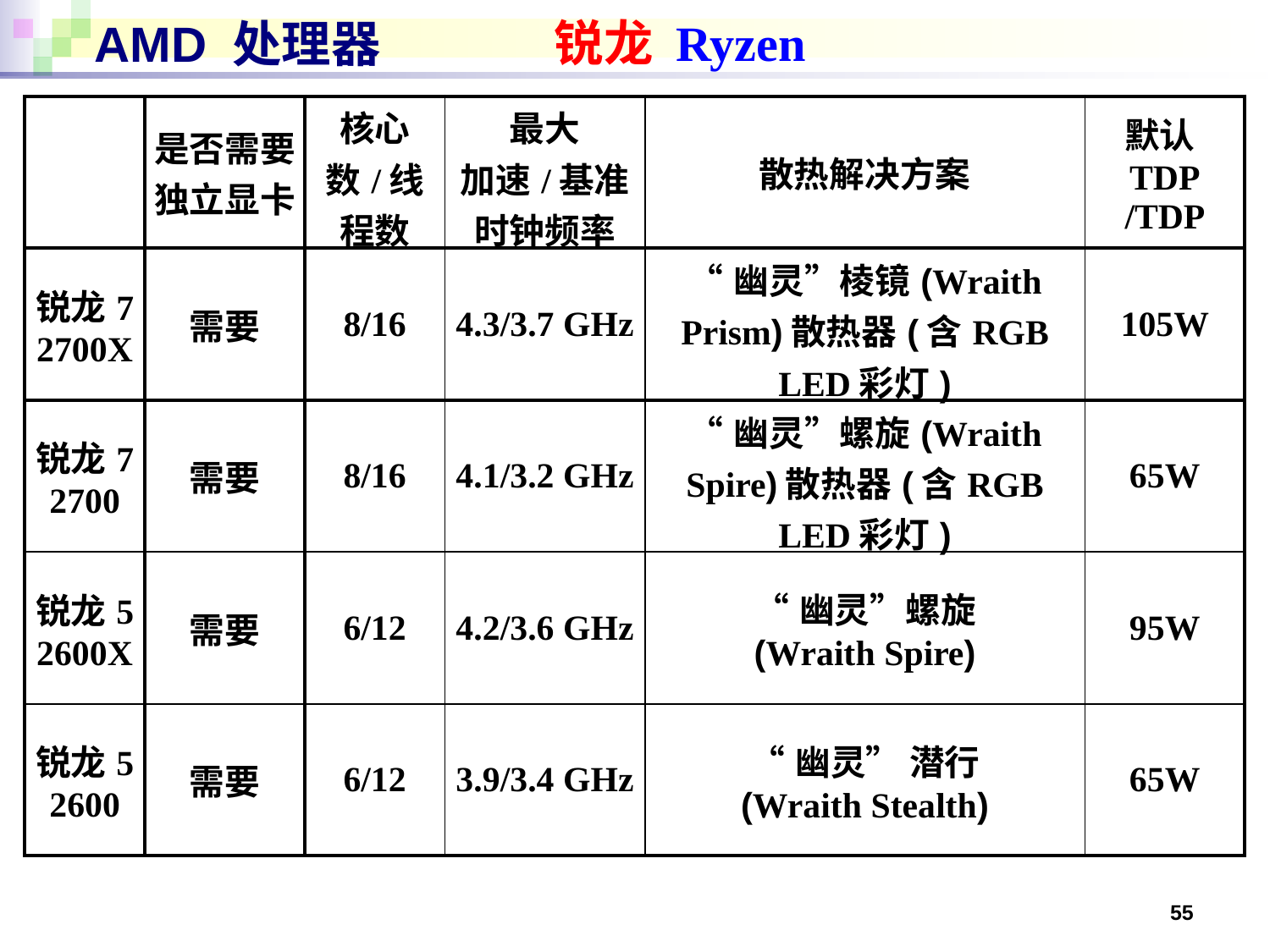

# AMD 处理器
锐龙 Ryzen
|  | 是否需要独立显卡 | 核心数/线程数 | 最大 加速/基准 时钟频率 | 散热解决方案 | 默认TDP /TDP |
| --- | --- | --- | --- | --- | --- |
| 锐龙7 2700X | 需要 | 8/16 | 4.3/3.7 GHz | “幽灵”棱镜(Wraith Prism)散热器(含RGB LED彩灯) | 105W |
| 锐龙7 2700 | 需要 | 8/16 | 4.1/3.2 GHz | “幽灵”螺旋(Wraith Spire)散热器(含RGB LED彩灯) | 65W |
| 锐龙5 2600X | 需要 | 6/12 | 4.2/3.6 GHz | “幽灵”螺旋 (Wraith Spire) | 95W |
| 锐龙5 2600 | 需要 | 6/12 | 3.9/3.4 GHz | “幽灵” 潜行 (Wraith Stealth) | 65W |
55